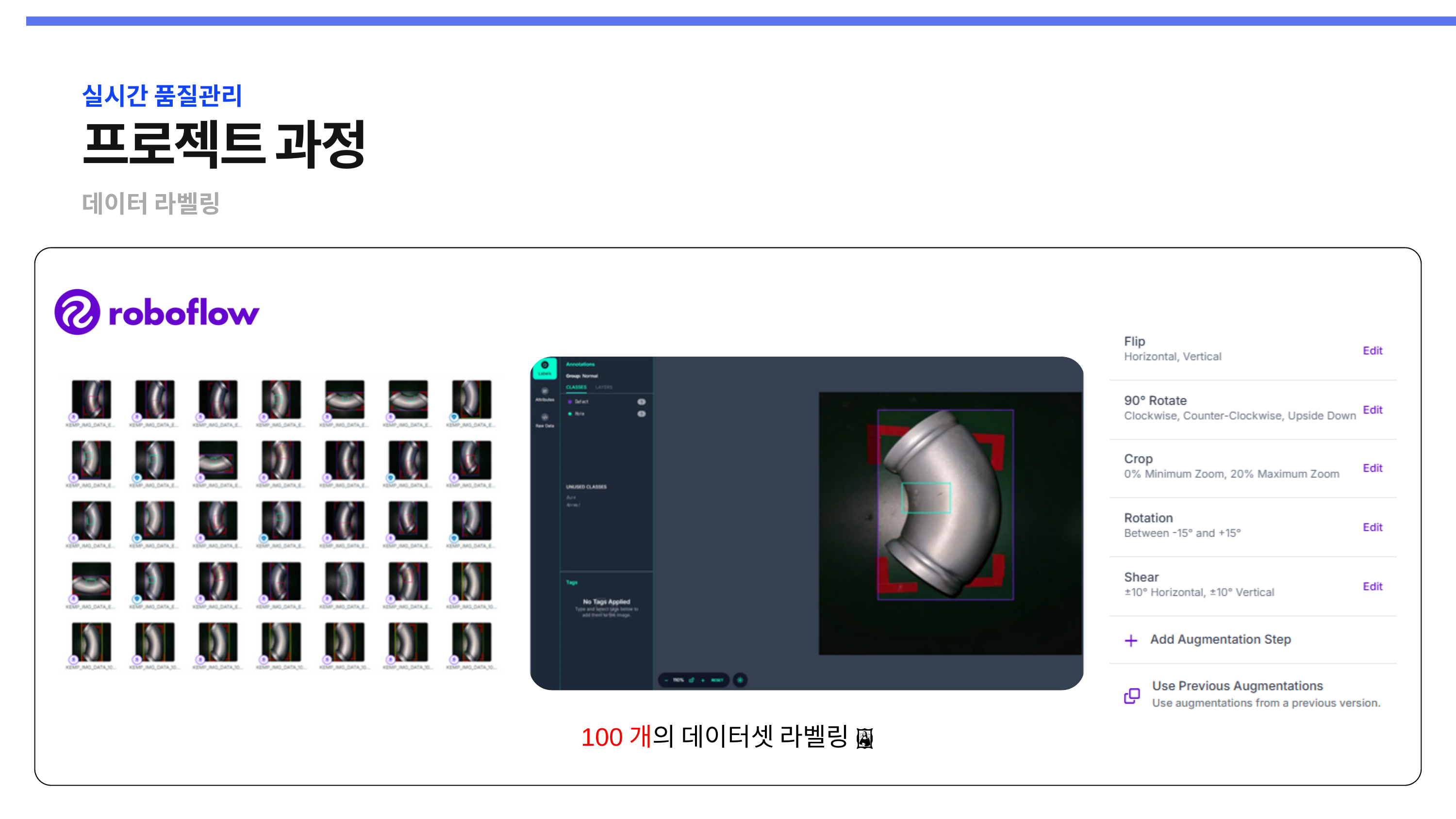

실시간 품질관리

프로젝트 과정

데이터 라벨링

100개의 데이터셋 라벨링 🖼️